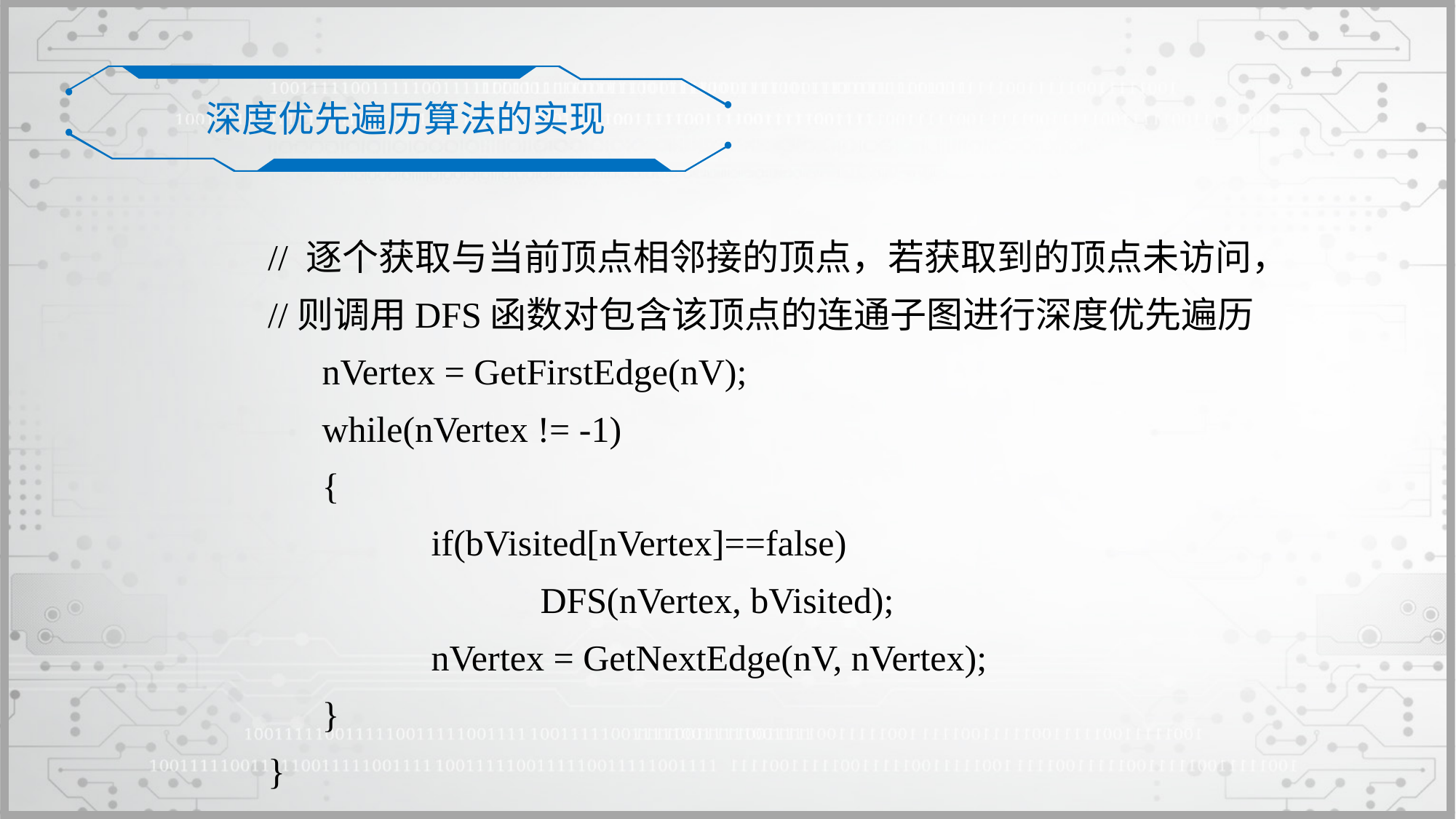

深度优先遍历算法的实现
// 逐个获取与当前顶点相邻接的顶点，若获取到的顶点未访问，
//则调用DFS函数对包含该顶点的连通子图进行深度优先遍历
	nVertex = GetFirstEdge(nV);
	while(nVertex != -1)
	{
		if(bVisited[nVertex]==false)
			DFS(nVertex, bVisited);
		nVertex = GetNextEdge(nV, nVertex);
	}
}